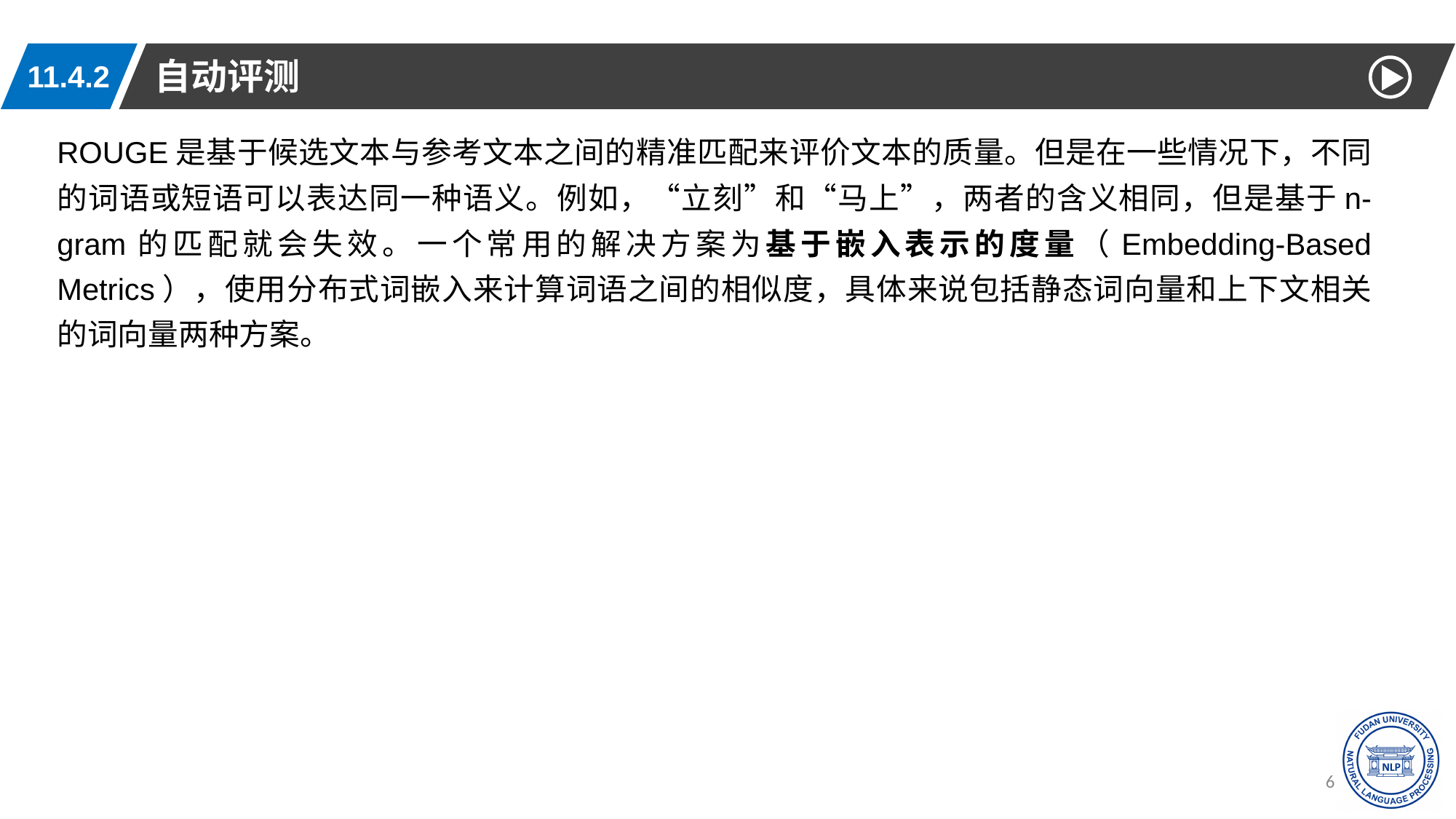

自动评测
11.4.2

ROUGE是基于候选文本与参考文本之间的精准匹配来评价文本的质量。但是在一些情况下，不同的词语或短语可以表达同一种语义。例如，“立刻”和“马上”，两者的含义相同，但是基于n-gram的匹配就会失效。一个常用的解决方案为基于嵌入表示的度量（Embedding-Based Metrics），使用分布式词嵌入来计算词语之间的相似度，具体来说包括静态词向量和上下文相关的词向量两种方案。
62